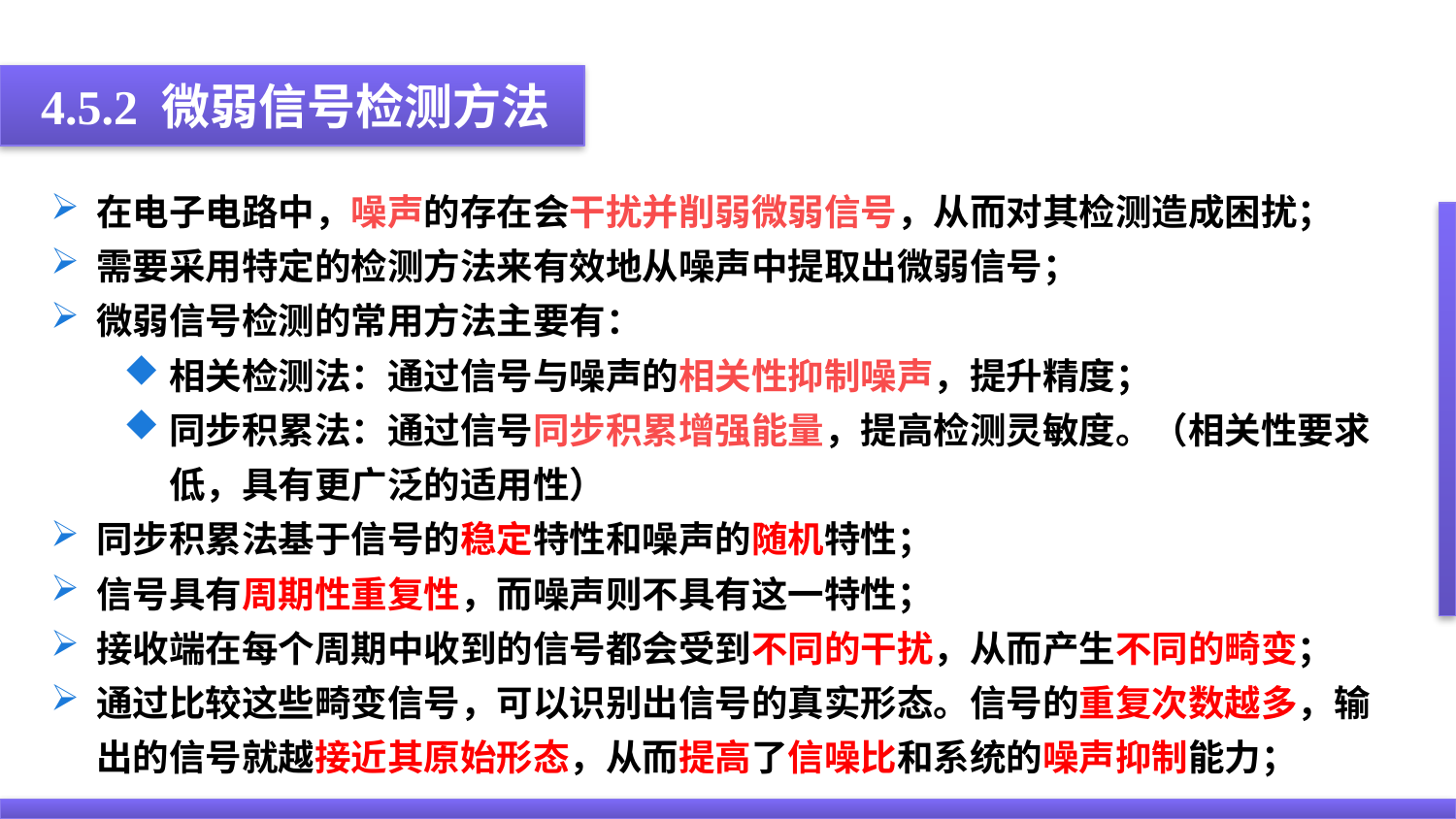

4.5.2 微弱信号检测方法
在电子电路中，噪声的存在会干扰并削弱微弱信号，从而对其检测造成困扰；
需要采用特定的检测方法来有效地从噪声中提取出微弱信号；
微弱信号检测的常用方法主要有：
相关检测法：通过信号与噪声的相关性抑制噪声，提升精度；
同步积累法：通过信号同步积累增强能量，提高检测灵敏度。（相关性要求低，具有更广泛的适用性）
同步积累法基于信号的稳定特性和噪声的随机特性；
信号具有周期性重复性，而噪声则不具有这一特性；
接收端在每个周期中收到的信号都会受到不同的干扰，从而产生不同的畸变；
通过比较这些畸变信号，可以识别出信号的真实形态。信号的重复次数越多，输出的信号就越接近其原始形态，从而提高了信噪比和系统的噪声抑制能力；